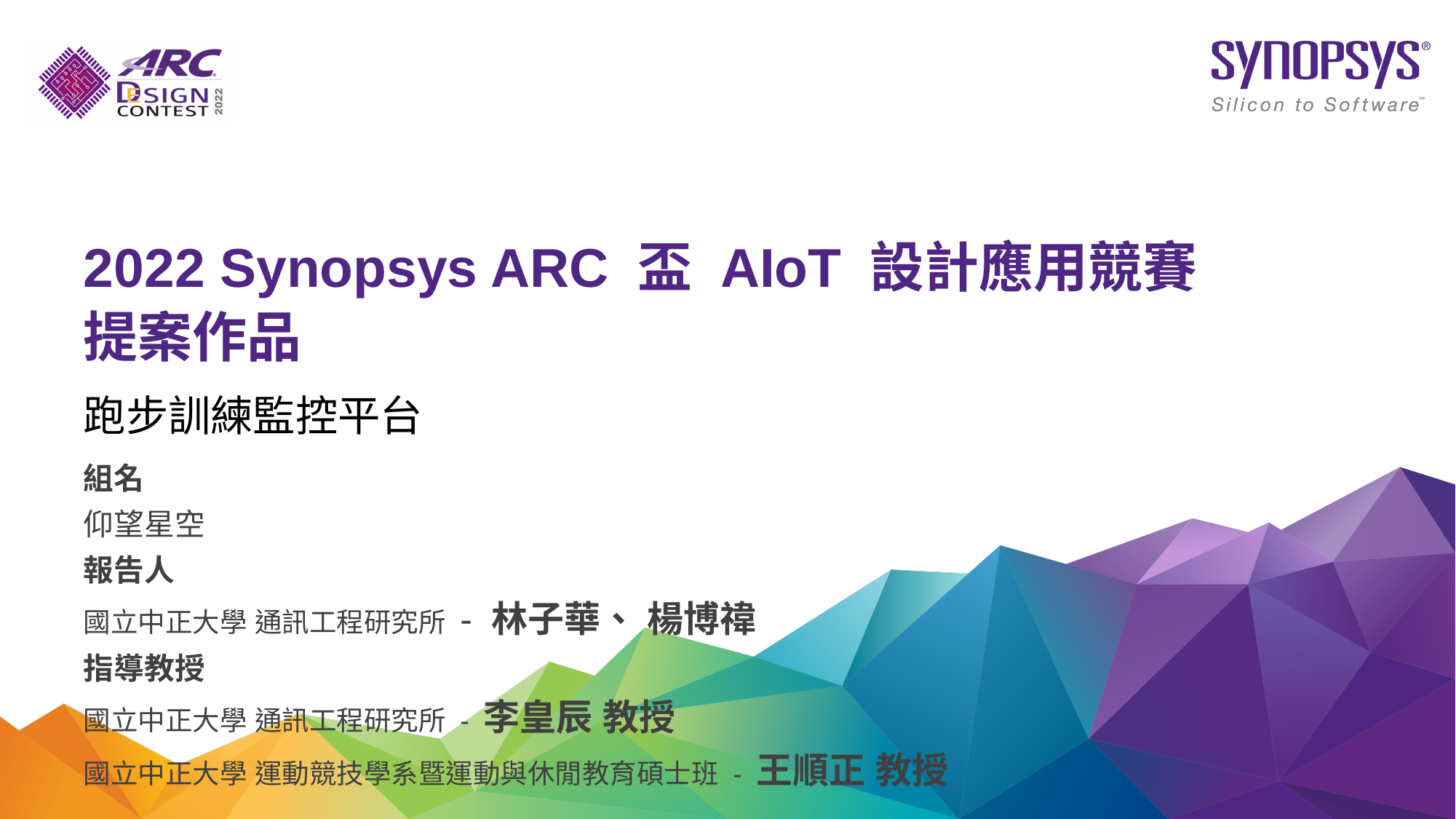

2022 Synopsys ARC 盃 AIoT 設計應用競賽
提案作品
跑步訓練監控平台
組名
仰望星空
報告人
國立中正大學 通訊工程研究所 - 林子華、 楊博禕
指導教授
國立中正大學 通訊工程研究所 - 李皇辰 教授
國立中正大學 運動競技學系暨運動與休閒教育碩士班 - 王順正 教授